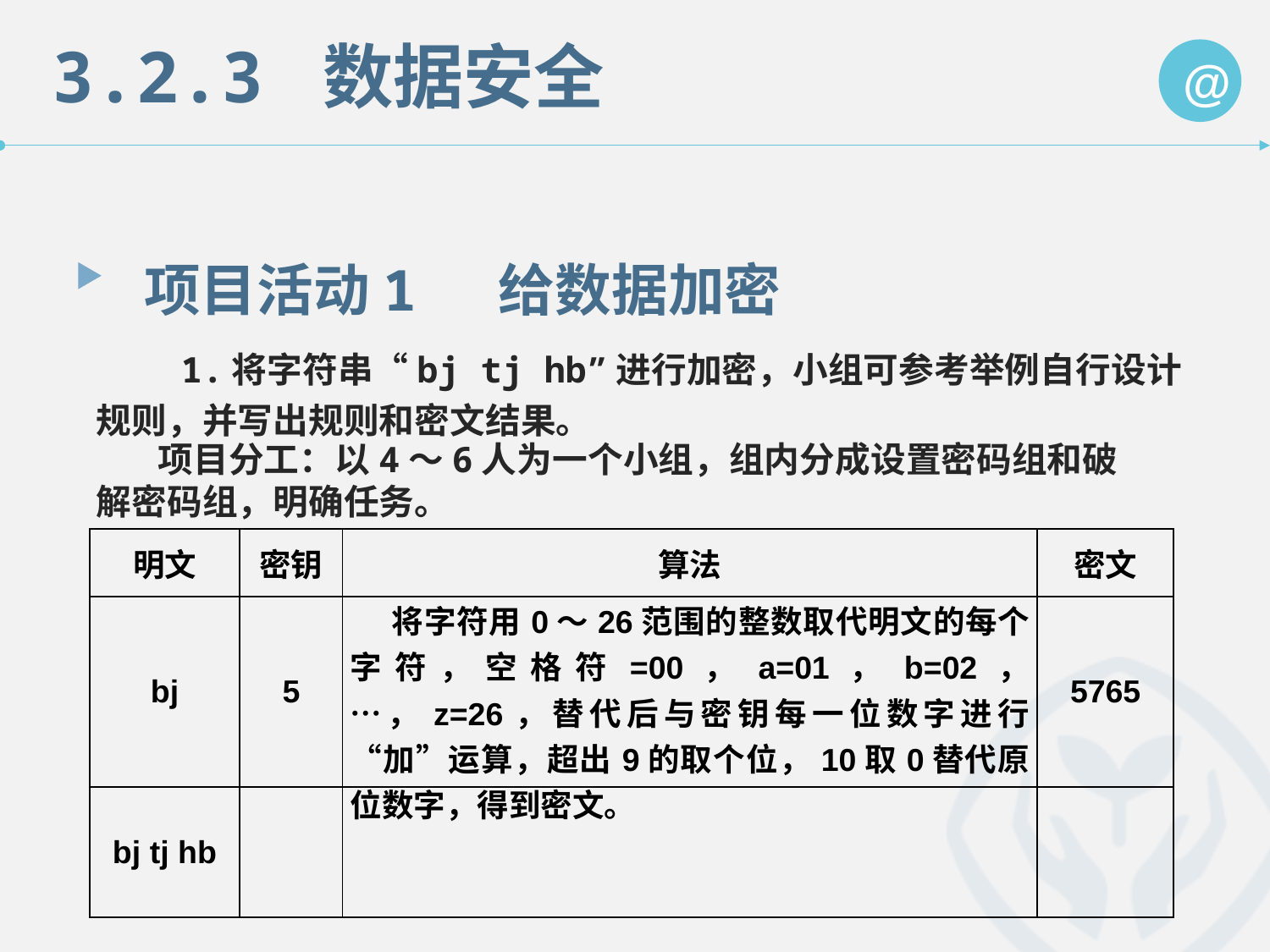

3.2.3 数据安全
@
项目活动1  给数据加密

    1.将字符串“bj tj hb”进行加密，小组可参考举例自行设计规则，并写出规则和密文结果。
  项目分工：以4～6人为一个小组，组内分成设置密码组和破解密码组，明确任务。
| 明文 | 密钥 | 算法 | 密文 |
| --- | --- | --- | --- |
| bj | 5 | 将字符用0～26范围的整数取代明文的每个字符，空格符=00，a=01，b=02，…，z=26，替代后与密钥每一位数字进行“加”运算，超出9的取个位，10取0替代原位数字，得到密文。 | 5765 |
| bj tj hb |  |  |  |